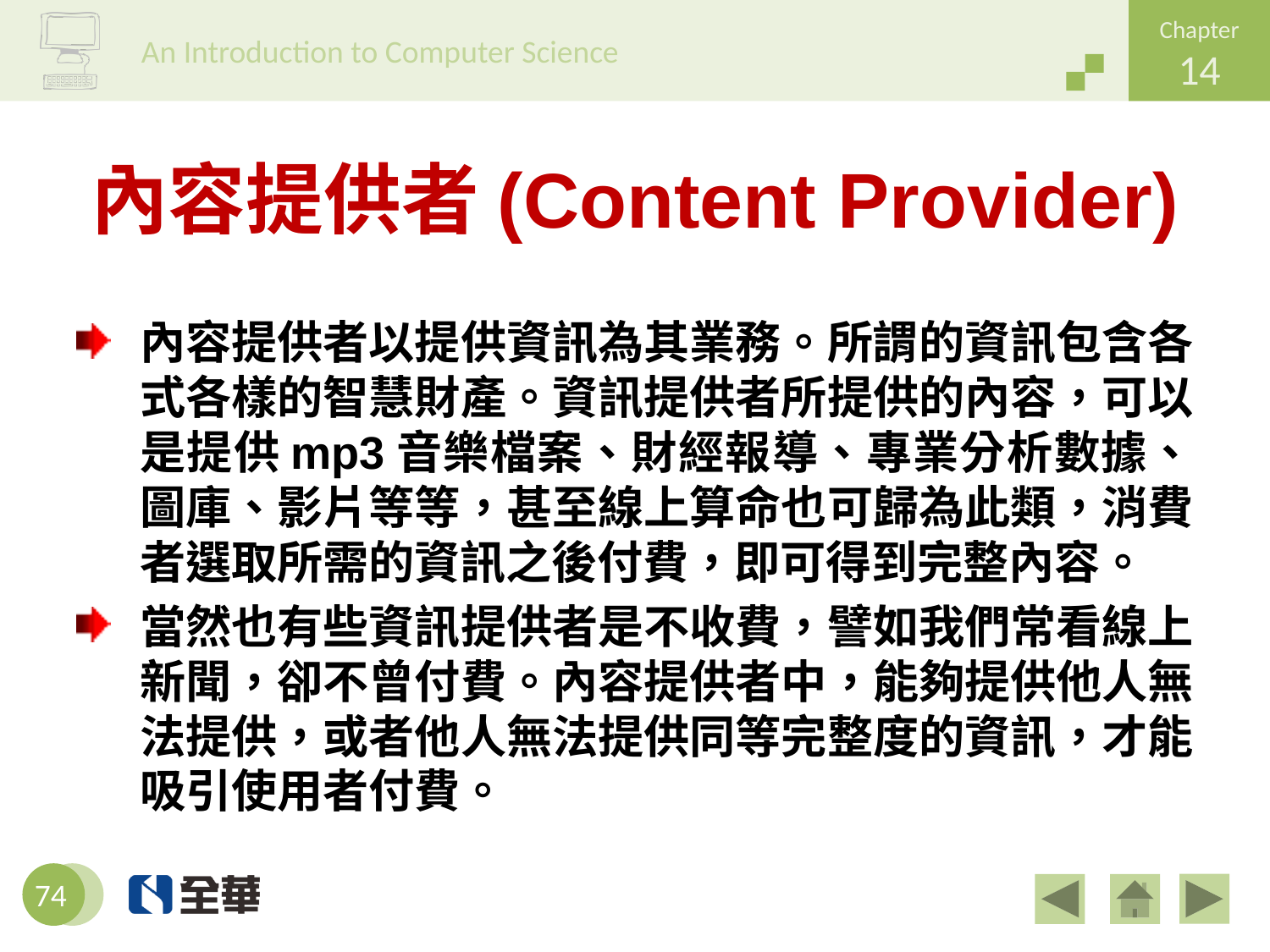

# 內容提供者(Content Provider)
內容提供者以提供資訊為其業務。所謂的資訊包含各式各樣的智慧財產。資訊提供者所提供的內容，可以是提供mp3音樂檔案、財經報導、專業分析數據、圖庫、影片等等，甚至線上算命也可歸為此類，消費者選取所需的資訊之後付費，即可得到完整內容。
當然也有些資訊提供者是不收費，譬如我們常看線上新聞，卻不曾付費。內容提供者中，能夠提供他人無法提供，或者他人無法提供同等完整度的資訊，才能吸引使用者付費。